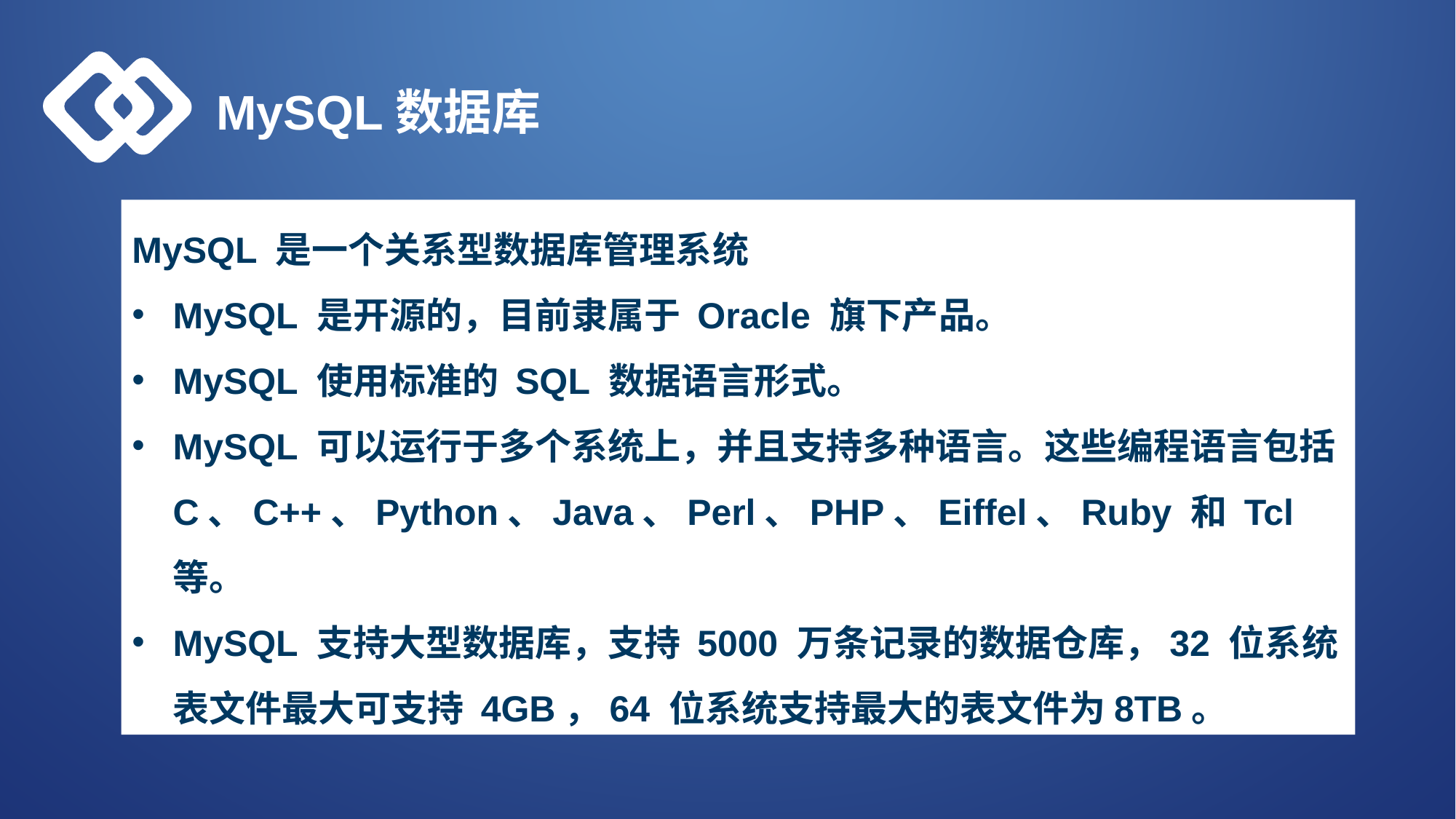

MySQL数据库

MySQL 是一个关系型数据库管理系统
MySQL 是开源的，目前隶属于 Oracle 旗下产品。
MySQL 使用标准的 SQL 数据语言形式。
MySQL 可以运行于多个系统上，并且支持多种语言。这些编程语言包括 C、C++、Python、Java、Perl、PHP、Eiffel、Ruby 和 Tcl 等。
MySQL 支持大型数据库，支持 5000 万条记录的数据仓库，32 位系统表文件最大可支持 4GB，64 位系统支持最大的表文件为8TB。